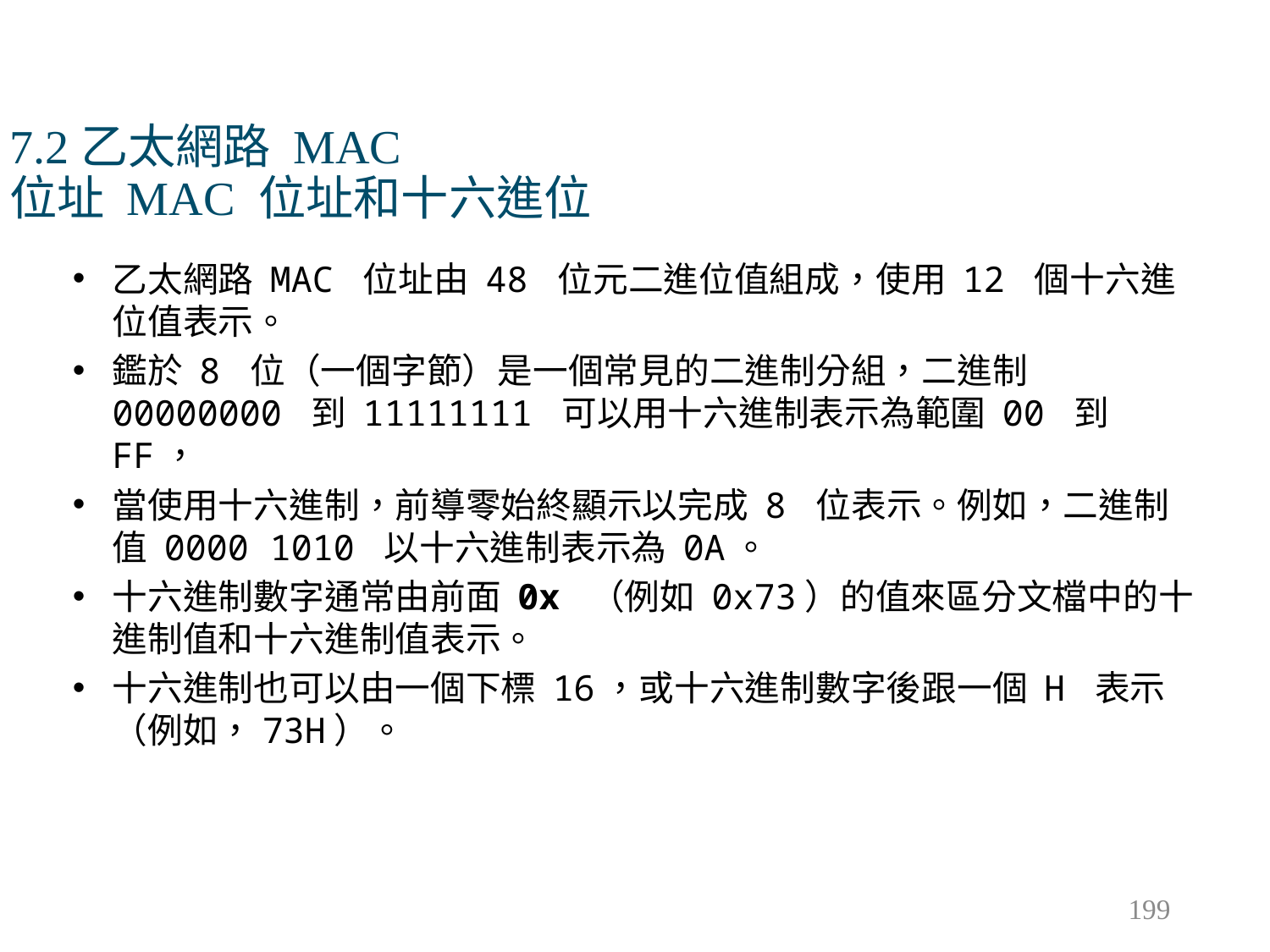

# 7.2乙太網路 MAC 位址 MAC 位址和十六進位
乙太網路 MAC 位址由 48 位元二進位值組成，使用 12 個十六進位值表示。
鑑於 8 位（一個字節）是一個常見的二進制分組，二進制 00000000 到 11111111 可以用十六進制表示為範圍 00 到 FF，
當使用十六進制，前導零始終顯示以完成 8 位表示。例如，二進制值 0000 1010 以十六進制表示為 0A。
十六進制數字通常由前面 0x （例如 0x73）的值來區分文檔中的十進制值和十六進制值表示。
十六進制也可以由一個下標 16，或十六進制數字後跟一個 H 表示（例如，73H）。

199